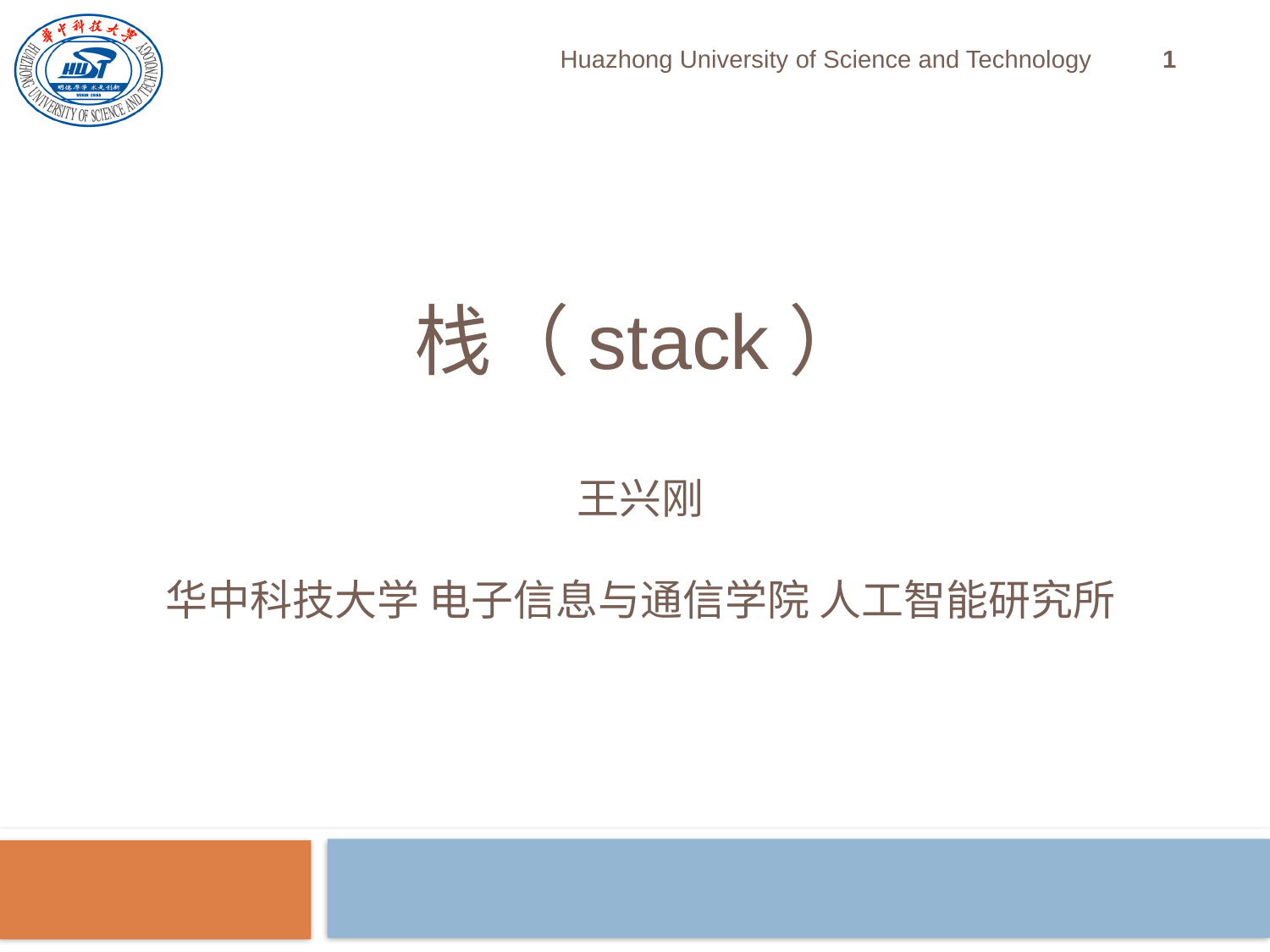

1
Huazhong University of Science and Technology
# 栈（stack）
王兴刚

华中科技大学 电子信息与通信学院 人工智能研究所